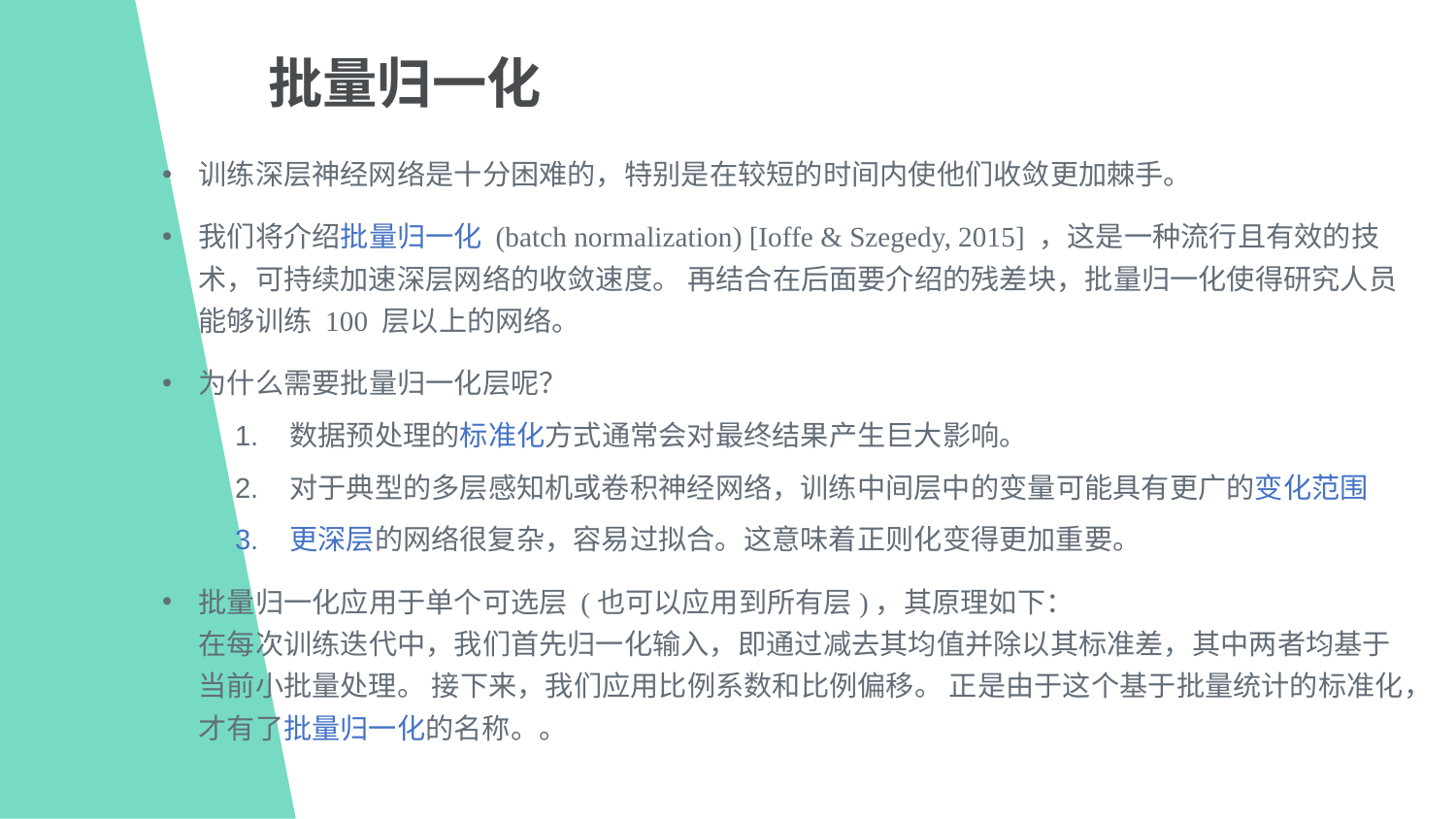

批量归一化
训练深层神经网络是十分困难的，特别是在较短的时间内使他们收敛更加棘手。
我们将介绍批量归一化 (batch normalization) [Ioffe & Szegedy, 2015] ，这是一种流行且有效的技术，可持续加速深层网络的收敛速度。 再结合在后面要介绍的残差块，批量归一化使得研究人员能够训练 100 层以上的网络。
为什么需要批量归一化层呢？
数据预处理的标准化方式通常会对最终结果产生巨大影响。
对于典型的多层感知机或卷积神经网络，训练中间层中的变量可能具有更广的变化范围
更深层的网络很复杂，容易过拟合。这意味着正则化变得更加重要。
批量归一化应用于单个可选层 (也可以应用到所有层)，其原理如下：
在每次训练迭代中，我们首先归一化输入，即通过减去其均值并除以其标准差，其中两者均基于当前小批量处理。 接下来，我们应用比例系数和比例偏移。 正是由于这个基于批量统计的标准化，才有了批量归一化的名称。。